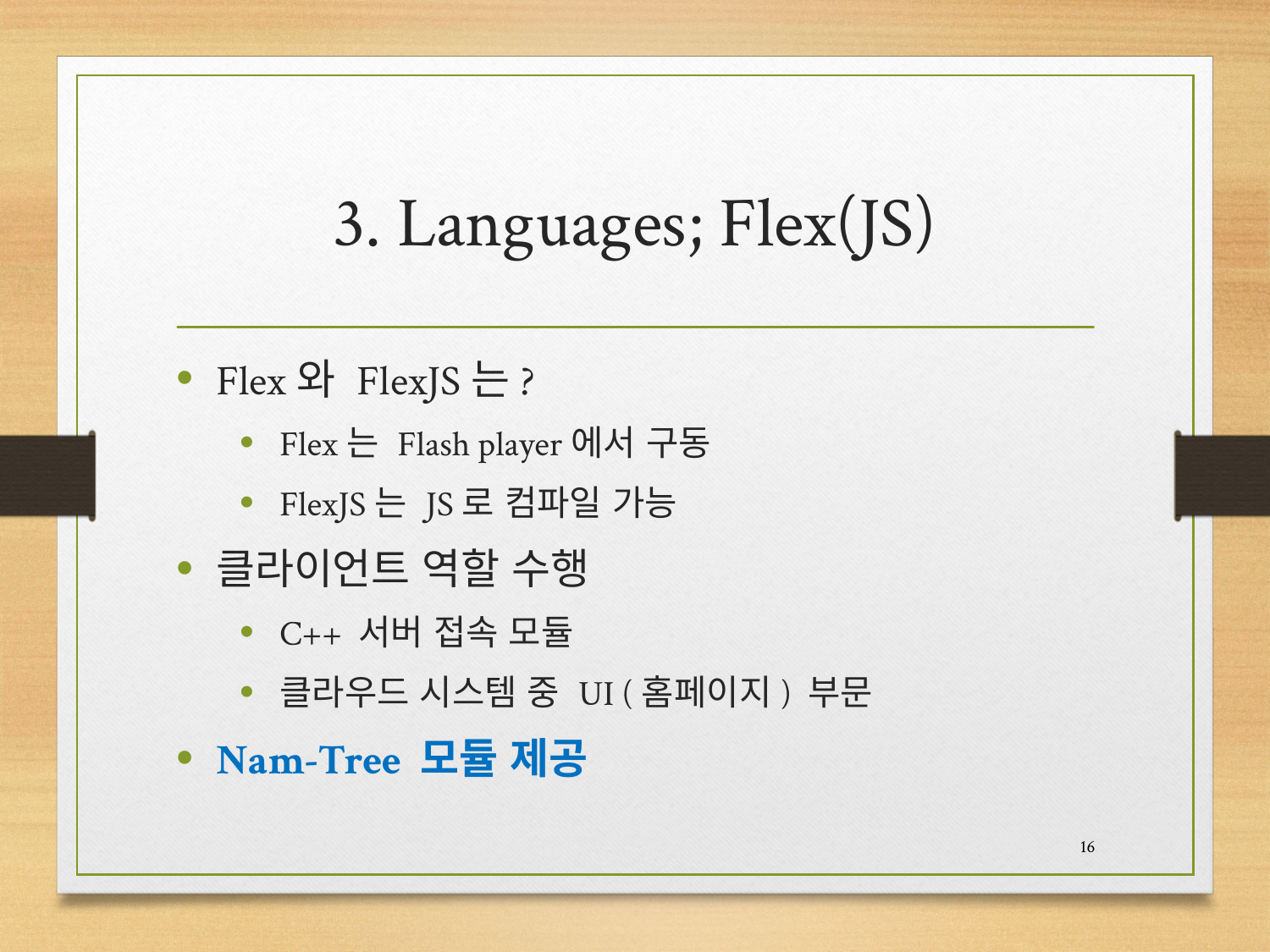

# 3. Languages; Flex(JS)
Flex와 FlexJS는?
Flex는 Flash player에서 구동
FlexJS는 JS로 컴파일 가능
클라이언트 역할 수행
C++ 서버 접속 모듈
클라우드 시스템 중 UI (홈페이지) 부문
Nam-Tree 모듈 제공
16